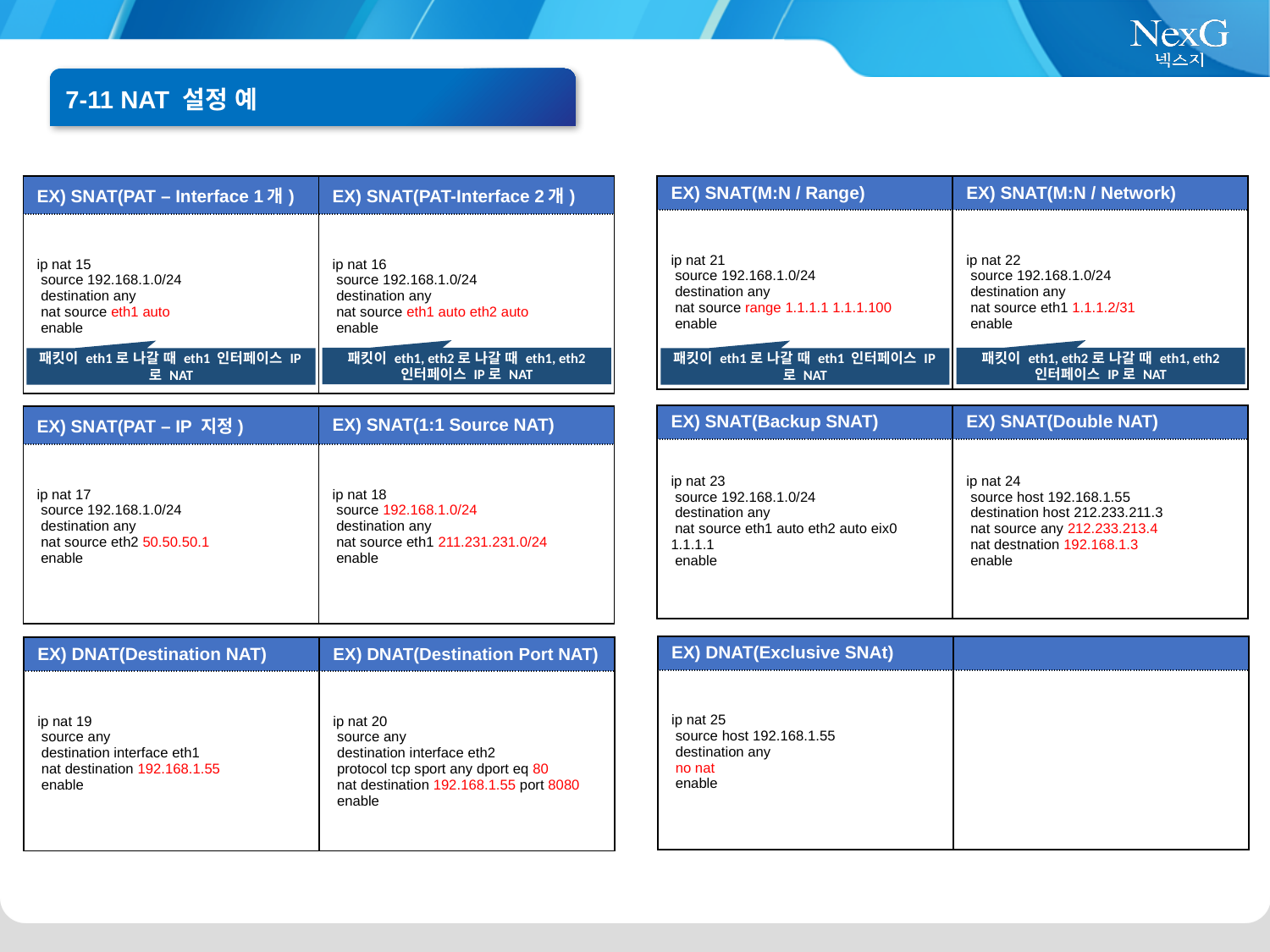

7-11 NAT 설정 예
| EX) SNAT(PAT – Interface 1개) | EX) SNAT(PAT-Interface 2개) |
| --- | --- |
| ip nat 15 source 192.168.1.0/24 destination any nat source eth1 auto enable | ip nat 16 source 192.168.1.0/24 destination any nat source eth1 auto eth2 auto enable |
| EX) SNAT(M:N / Range) | EX) SNAT(M:N / Network) |
| --- | --- |
| ip nat 21 source 192.168.1.0/24 destination any nat source range 1.1.1.1 1.1.1.100 enable | ip nat 22 source 192.168.1.0/24 destination any nat source eth1 1.1.1.2/31 enable |
패킷이 eth1, eth2로 나갈 때 eth1, eth2 인터페이스 IP로 NAT
패킷이 eth1, eth2로 나갈 때 eth1, eth2 인터페이스 IP로 NAT
패킷이 eth1로 나갈 때 eth1 인터페이스 IP로 NAT
패킷이 eth1로 나갈 때 eth1 인터페이스 IP로 NAT
| EX) SNAT(Backup SNAT) | EX) SNAT(Double NAT) |
| --- | --- |
| ip nat 23 source 192.168.1.0/24 destination any nat source eth1 auto eth2 auto eix0 1.1.1.1 enable | ip nat 24 source host 192.168.1.55 destination host 212.233.211.3 nat source any 212.233.213.4 nat destnation 192.168.1.3 enable |
| EX) SNAT(PAT – IP 지정) | EX) SNAT(1:1 Source NAT) |
| --- | --- |
| ip nat 17 source 192.168.1.0/24 destination any nat source eth2 50.50.50.1 enable | ip nat 18 source 192.168.1.0/24 destination any nat source eth1 211.231.231.0/24 enable |
| EX) DNAT(Exclusive SNAt) |  |
| --- | --- |
| ip nat 25 source host 192.168.1.55 destination any no nat enable |  |
| EX) DNAT(Destination NAT) | EX) DNAT(Destination Port NAT) |
| --- | --- |
| ip nat 19 source any destination interface eth1 nat destination 192.168.1.55 enable | ip nat 20 source any destination interface eth2 protocol tcp sport any dport eq 80 nat destination 192.168.1.55 port 8080 enable |